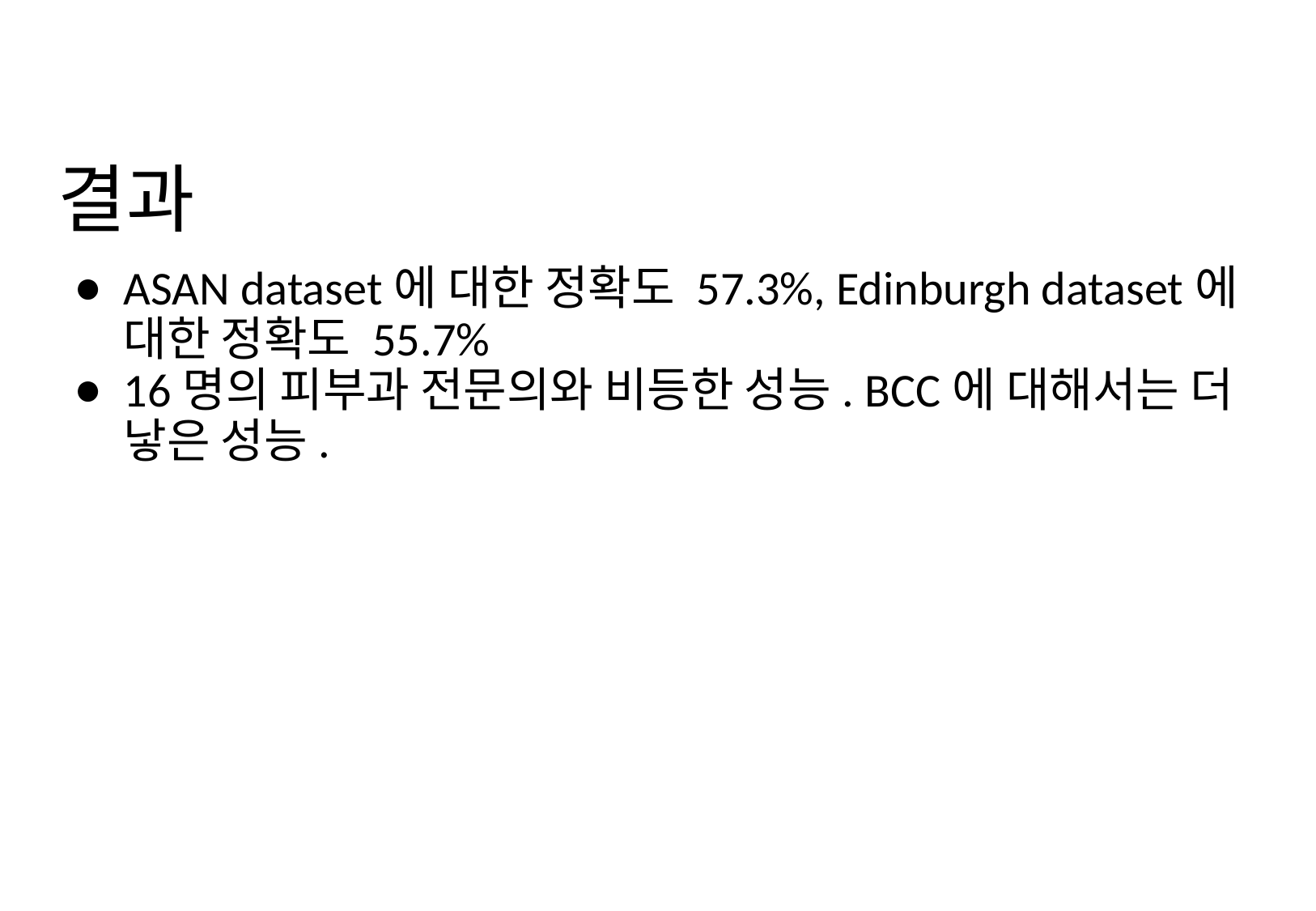

# 결과
ASAN dataset에 대한 정확도 57.3%, Edinburgh dataset에 대한 정확도 55.7%
16명의 피부과 전문의와 비등한 성능. BCC에 대해서는 더 낳은 성능.